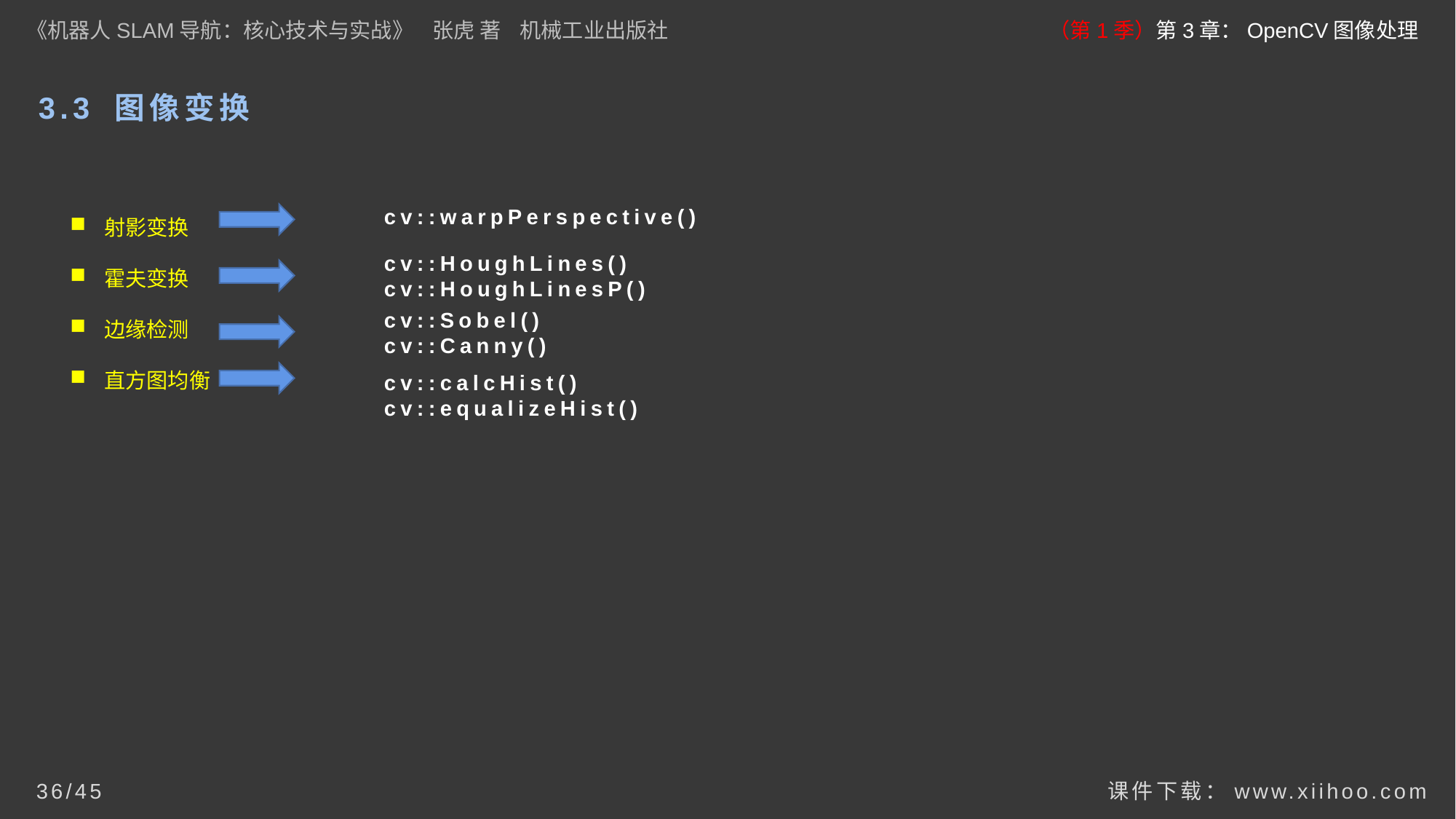

《机器人SLAM导航：核心技术与实战》    张虎 著    机械工业出版社
（第1季）第3章：OpenCV图像处理
# 3.3 图像变换
射影变换
霍夫变换
边缘检测
直方图均衡
cv::warpPerspective()

cv::HoughLines()
cv::HoughLinesP()

cv::Sobel()
cv::Canny()

cv::calcHist()
cv::equalizeHist()
课件下载：www.xiihoo.com
36/45